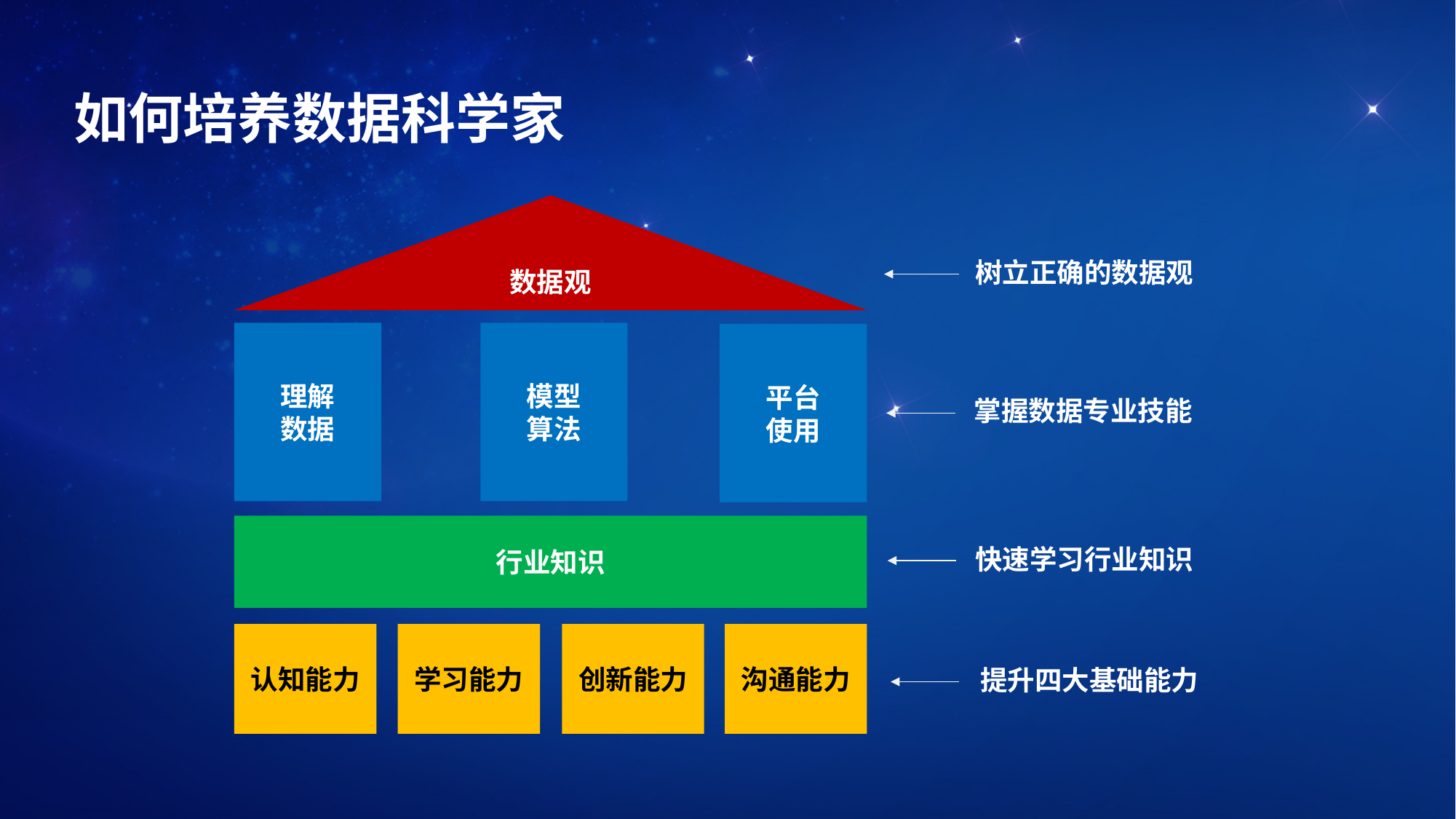

如何培养数据科学家
数据观
树立正确的数据观
理解
数据
模型
算法
平台
使用
掌握数据专业技能
行业知识
快速学习行业知识
认知能力
学习能力
创新能力
沟通能力
提升四大基础能力